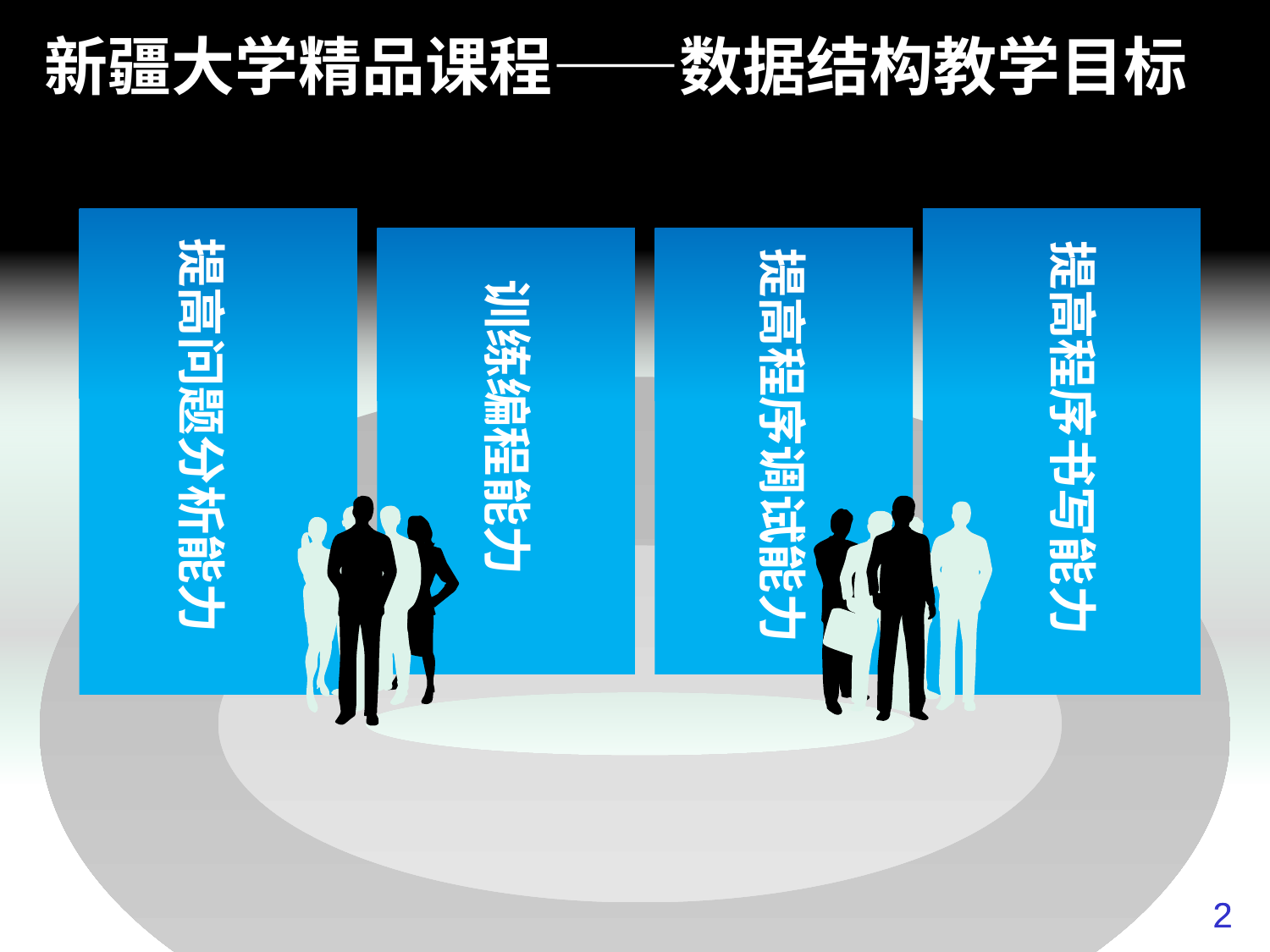

新疆大学精品课程——数据结构教学目标

提高程序书写能力

提高问题分析能力

训练编程能力

提高程序调试能力

2
2